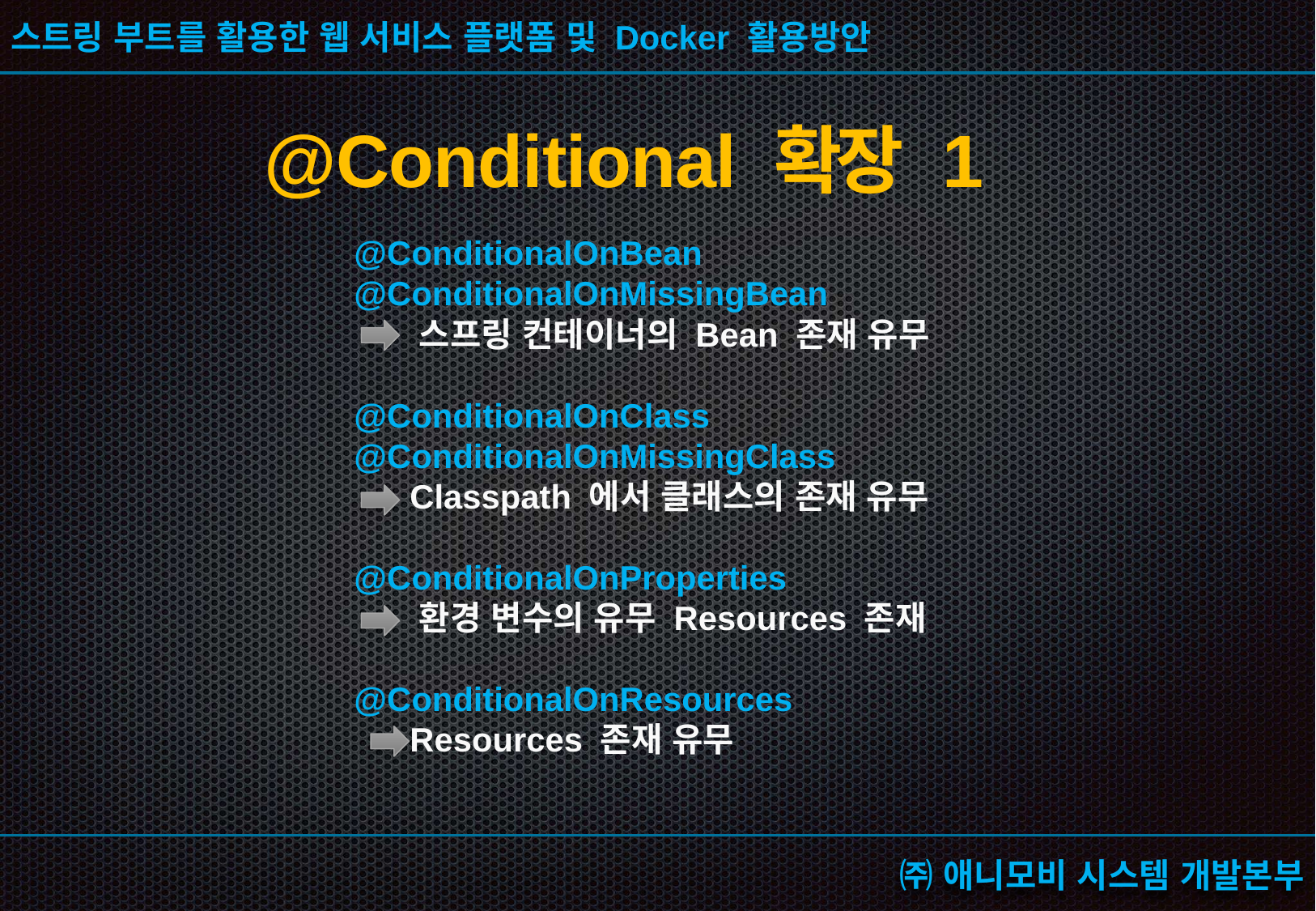

# @Conditional 확장 1
@ConditionalOnBean
@ConditionalOnMissingBean
      스프링 컨테이너의 Bean 존재 유무

@ConditionalOnClass
@ConditionalOnMissingClass
      Classpath 에서 클래스의 존재 유무

@ConditionalOnProperties
      환경 변수의 유무 Resources 존재

@ConditionalOnResources
      Resources 존재 유무